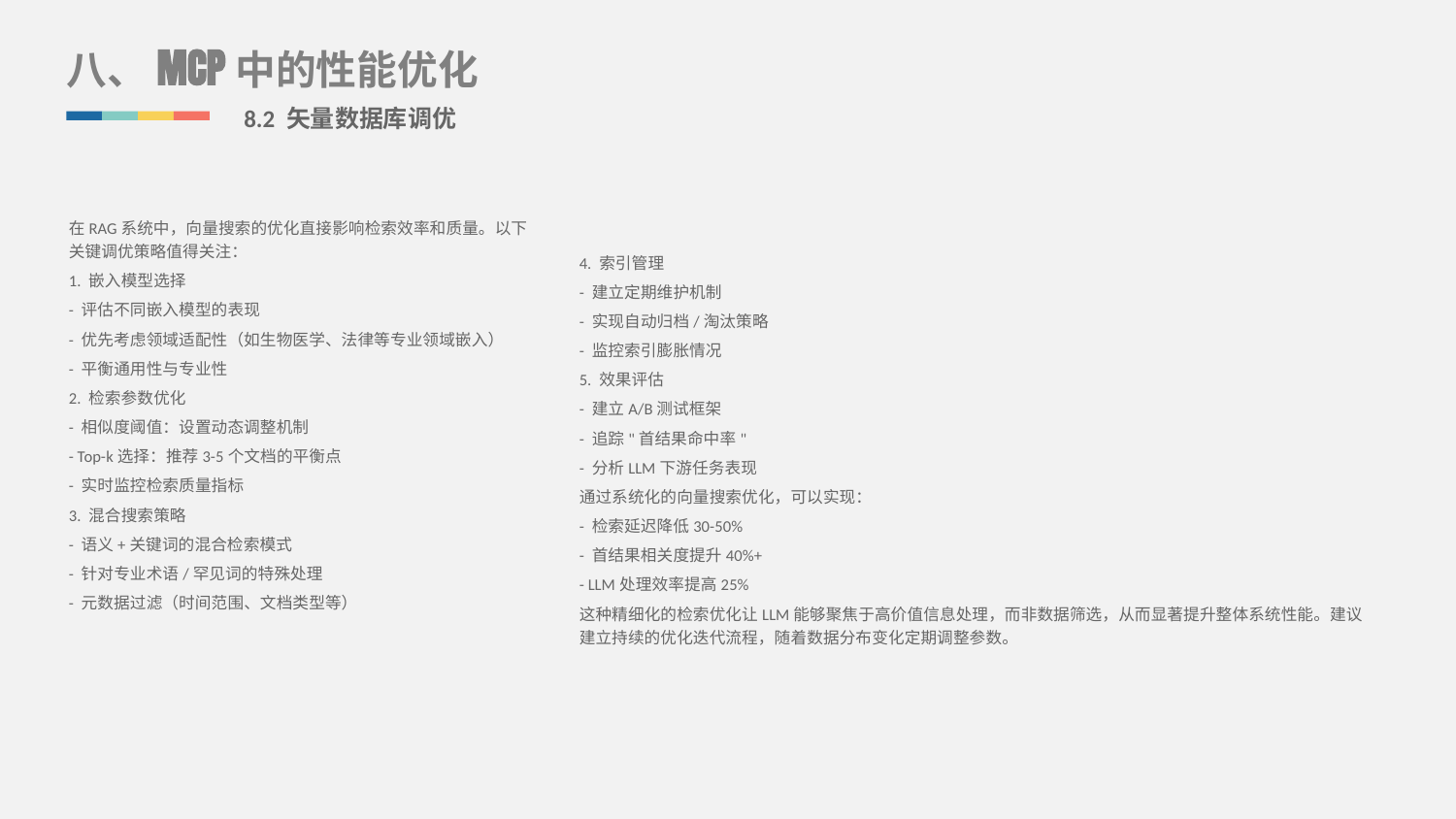

八、MCP中的性能优化
8.2 矢量数据库调优

在RAG系统中，向量搜索的优化直接影响检索效率和质量。以下关键调优策略值得关注：
1. 嵌入模型选择
- 评估不同嵌入模型的表现
- 优先考虑领域适配性（如生物医学、法律等专业领域嵌入）
- 平衡通用性与专业性
2. 检索参数优化
- 相似度阈值：设置动态调整机制
- Top-k选择：推荐3-5个文档的平衡点
- 实时监控检索质量指标
3. 混合搜索策略
- 语义+关键词的混合检索模式
- 针对专业术语/罕见词的特殊处理
- 元数据过滤（时间范围、文档类型等）

4. 索引管理
- 建立定期维护机制
- 实现自动归档/淘汰策略
- 监控索引膨胀情况
5. 效果评估
- 建立A/B测试框架
- 追踪"首结果命中率"
- 分析LLM下游任务表现
通过系统化的向量搜索优化，可以实现：
- 检索延迟降低30-50%
- 首结果相关度提升40%+
- LLM处理效率提高25%
这种精细化的检索优化让LLM能够聚焦于高价值信息处理，而非数据筛选，从而显著提升整体系统性能。建议建立持续的优化迭代流程，随着数据分布变化定期调整参数。